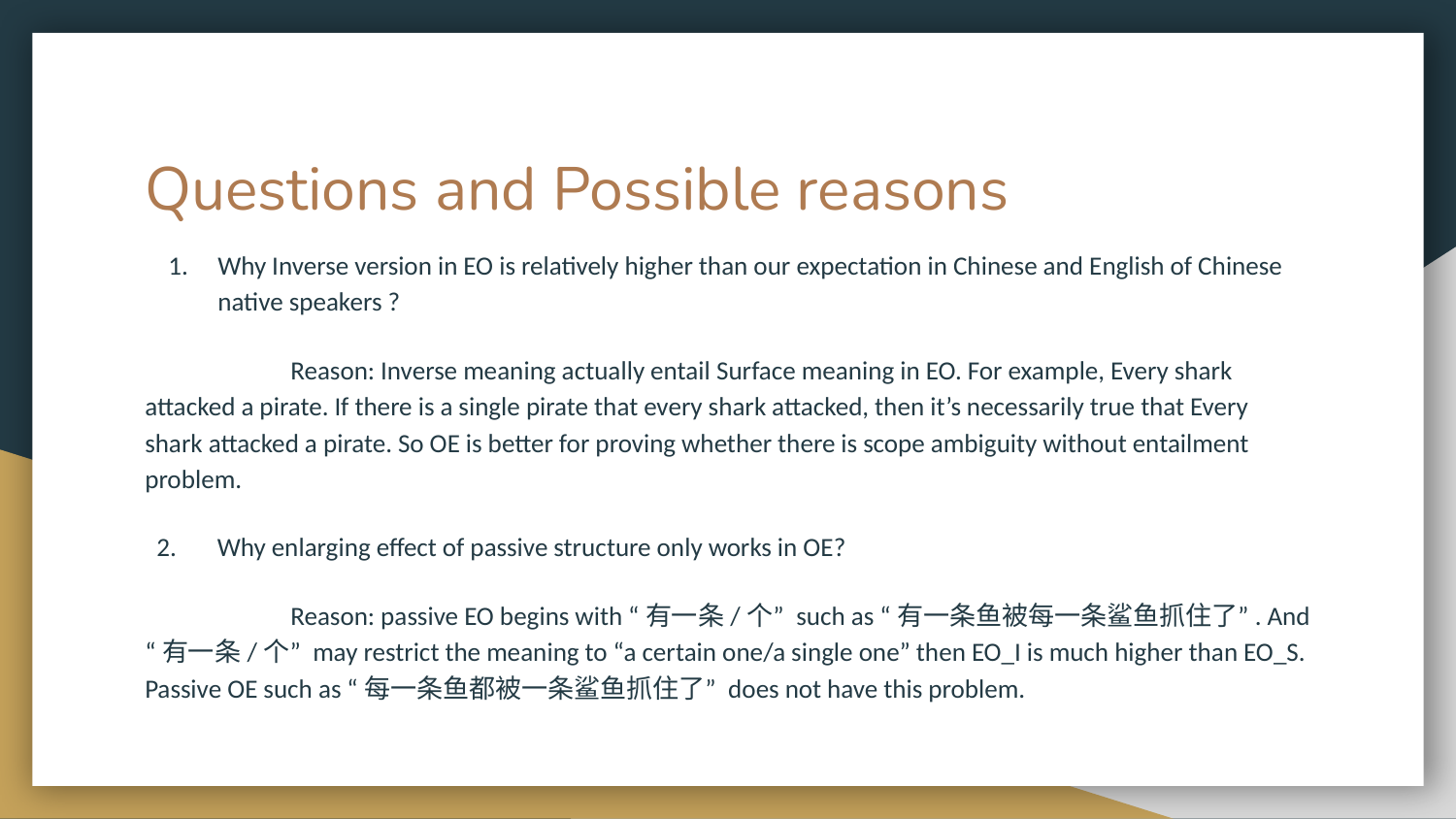

# Questions and Possible reasons
Why Inverse version in EO is relatively higher than our expectation in Chinese and English of Chinese native speakers ?
	Reason: Inverse meaning actually entail Surface meaning in EO. For example, Every shark attacked a pirate. If there is a single pirate that every shark attacked, then it’s necessarily true that Every shark attacked a pirate. So OE is better for proving whether there is scope ambiguity without entailment problem.
  2.       Why enlarging effect of passive structure only works in OE?
	Reason: passive EO begins with “有一条/个” such as “有一条鱼被每一条鲨鱼抓住了”. And “有一条/个” may restrict the meaning to “a certain one/a single one” then EO_I is much higher than EO_S. Passive OE such as “每一条鱼都被一条鲨鱼抓住了” does not have this problem.